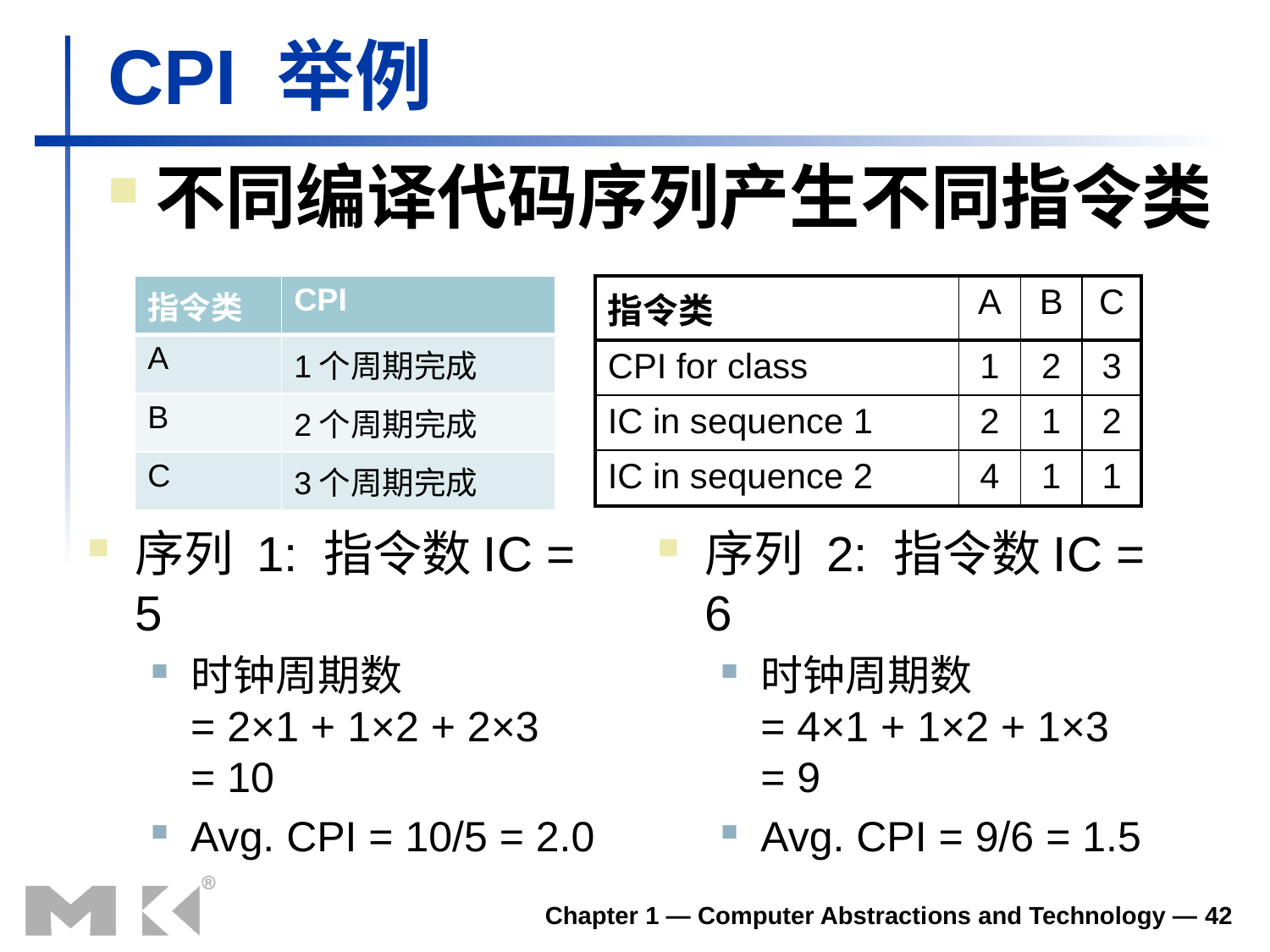

# CPI 举例
不同编译代码序列产生不同指令类
| 指令类 | CPI |
| --- | --- |
| A | 1个周期完成 |
| B | 2个周期完成 |
| C | 3个周期完成 |
| 指令类 | A | B | C |
| --- | --- | --- | --- |
| CPI for class | 1 | 2 | 3 |
| IC in sequence 1 | 2 | 1 | 2 |
| IC in sequence 2 | 4 | 1 | 1 |
序列 1: 指令数IC = 5
时钟周期数
= 2×1 + 1×2 + 2×3
= 10
Avg. CPI = 10/5 = 2.0
序列 2: 指令数IC = 6
时钟周期数
= 4×1 + 1×2 + 1×3
= 9
Avg. CPI = 9/6 = 1.5
Chapter 1 — Computer Abstractions and Technology — 42